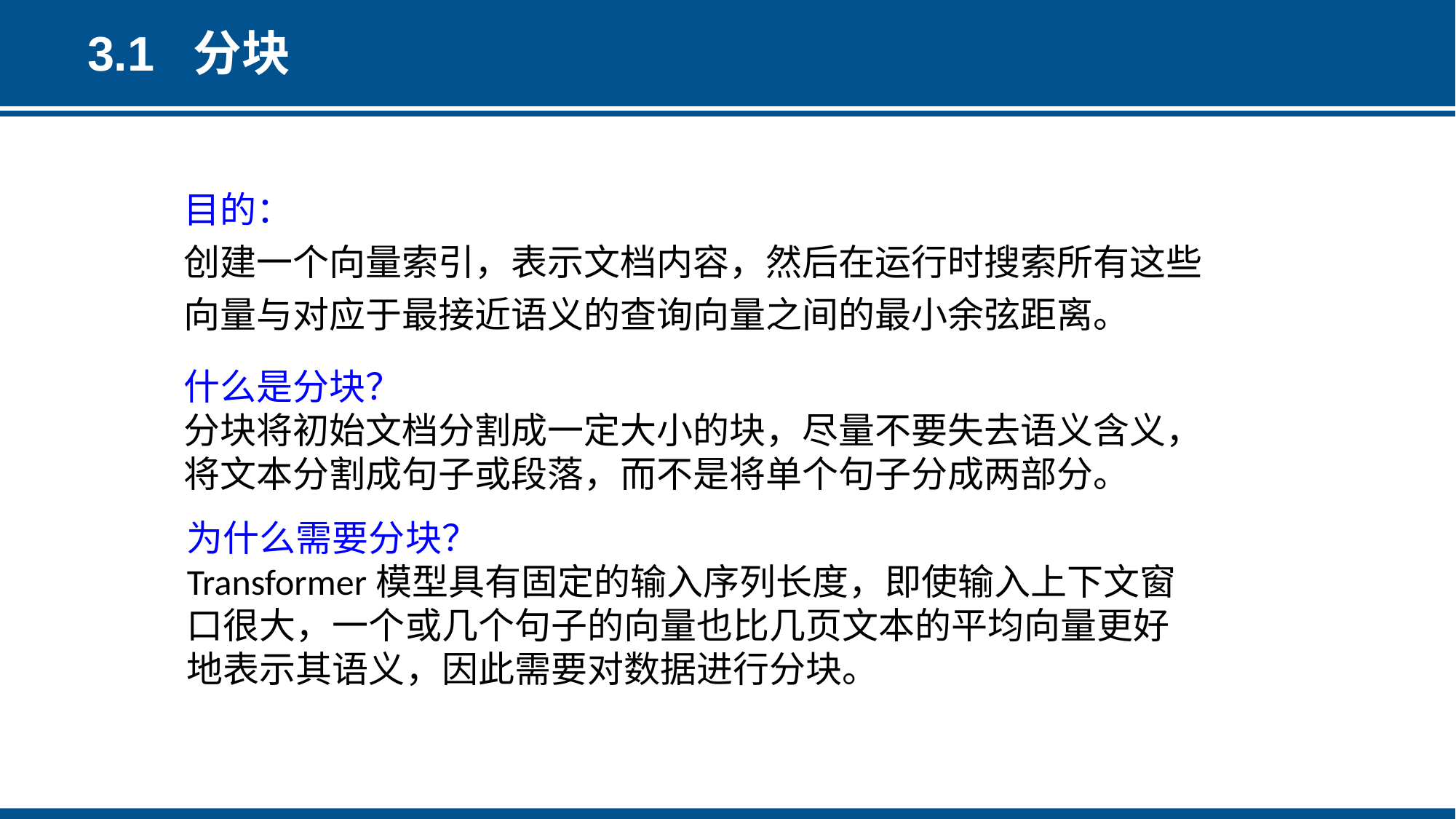

# 3.1  分块

目的：
创建一个向量索引，表示文档内容，然后在运行时搜索所有这些向量与对应于最接近语义的查询向量之间的最小余弦距离。
什么是分块？
分块将初始文档分割成一定大小的块，尽量不要失去语义含义，将文本分割成句子或段落，而不是将单个句子分成两部分。
为什么需要分块？
Transformer模型具有固定的输入序列长度，即使输入上下文窗口很大，一个或几个句子的向量也比几页文本的平均向量更好地表示其语义，因此需要对数据进行分块。